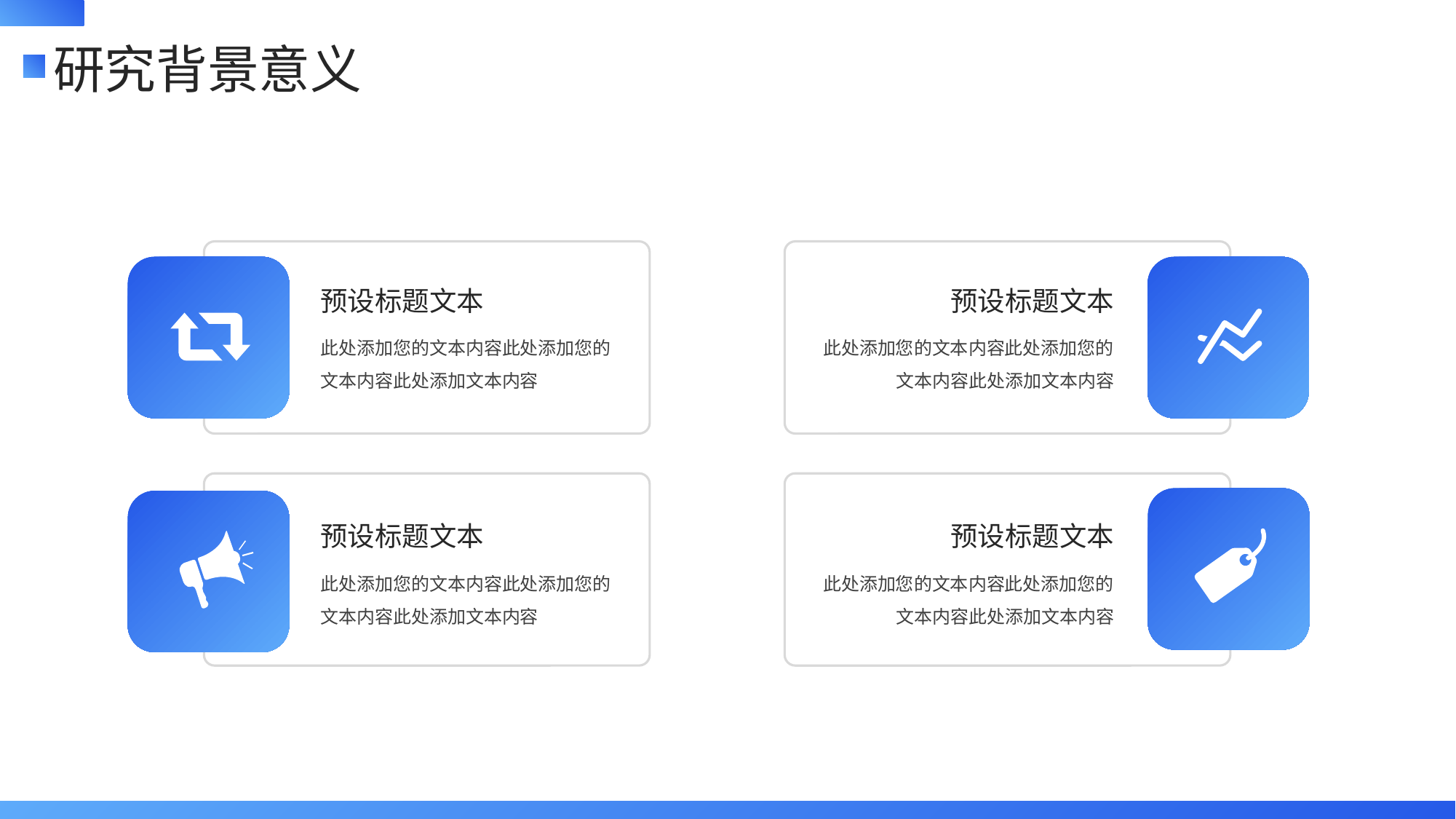

预设标题文本
此处添加您的文本内容此处添加您的文本内容此处添加文本内容
预设标题文本
此处添加您的文本内容此处添加您的文本内容此处添加文本内容

预设标题文本
此处添加您的文本内容此处添加您的文本内容此处添加文本内容
预设标题文本
此处添加您的文本内容此处添加您的文本内容此处添加文本内容